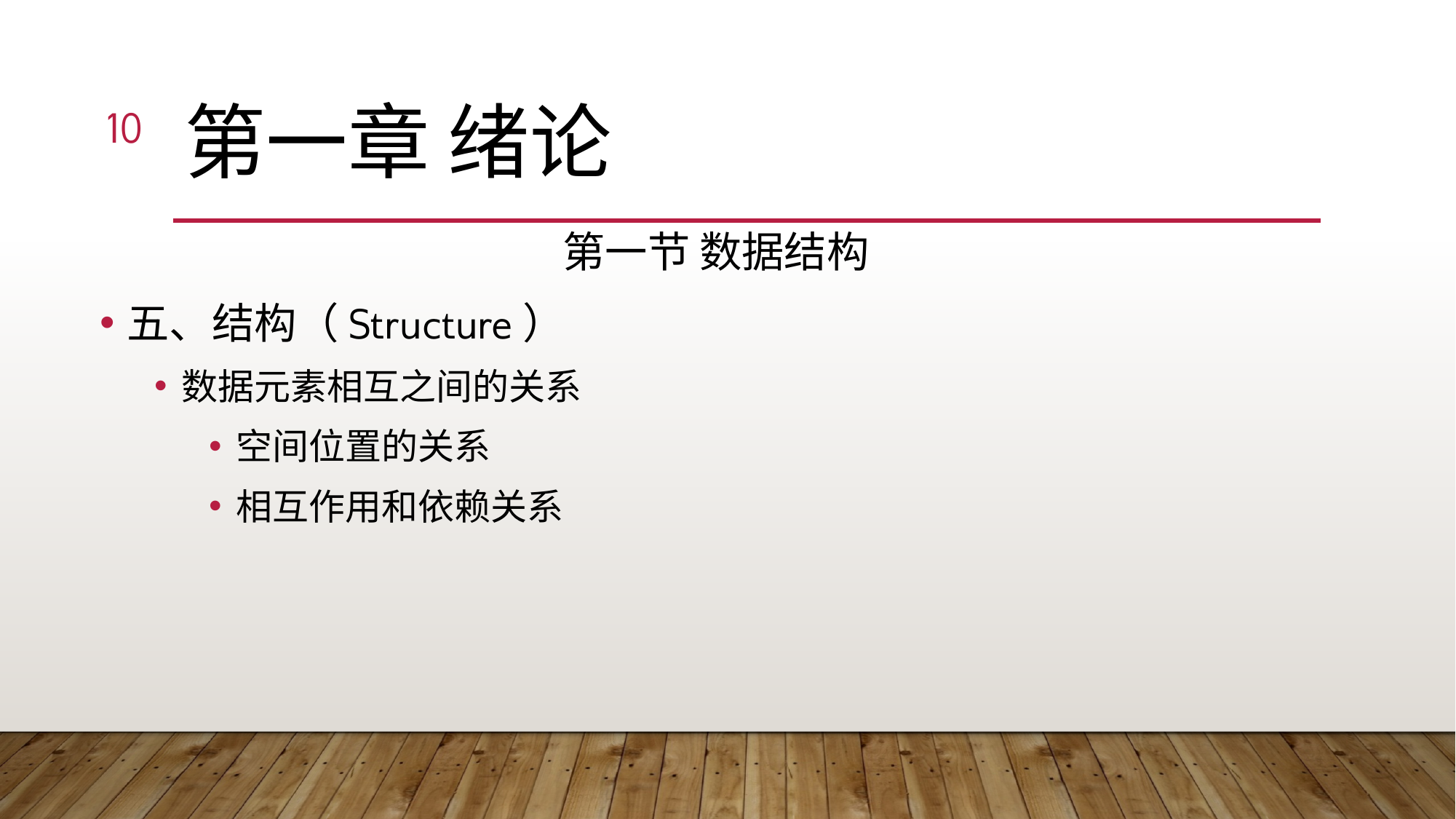

10
# 第一章 绪论
第一节 数据结构
五、结构（Structure）
数据元素相互之间的关系
空间位置的关系
相互作用和依赖关系